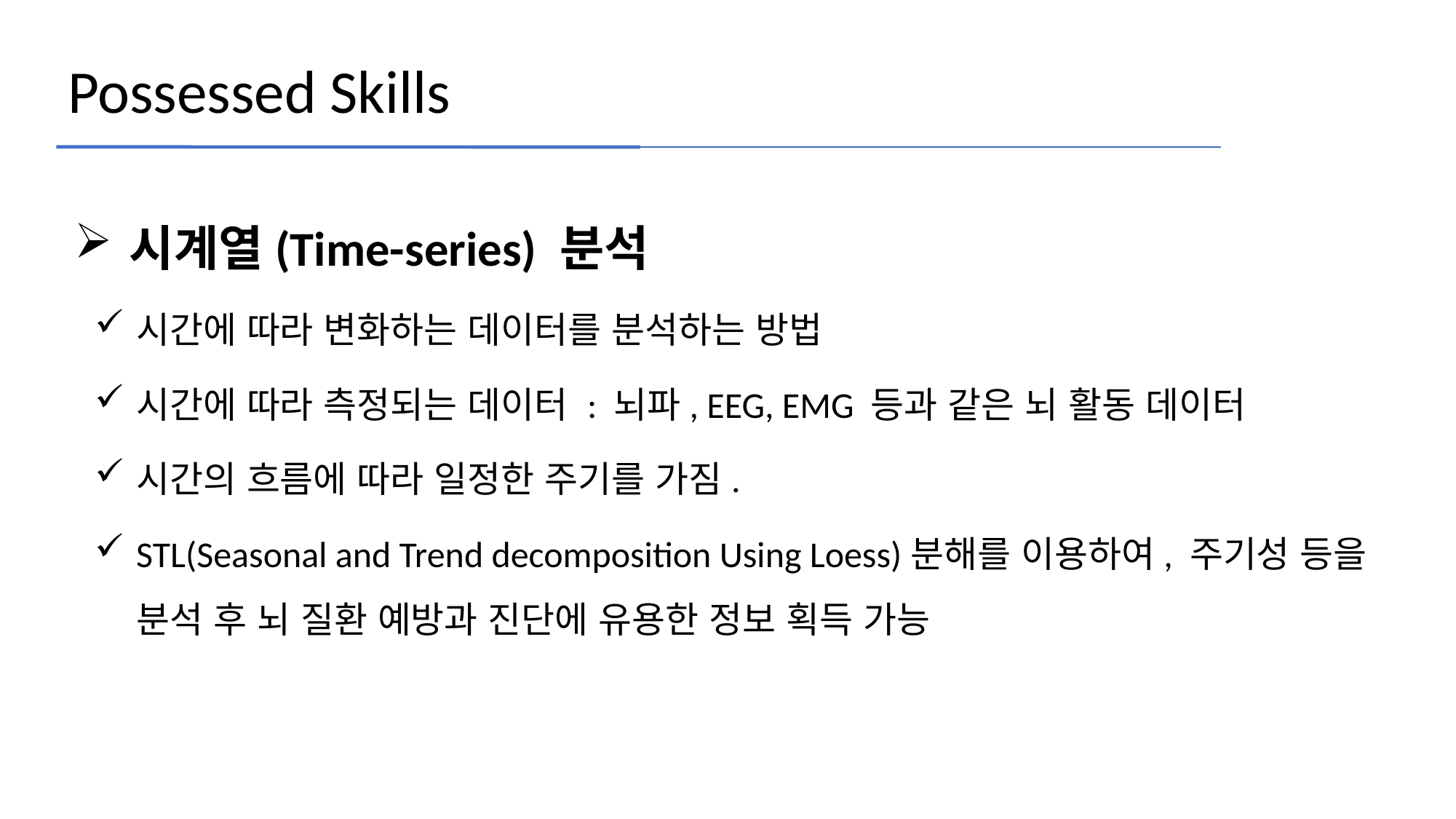

Possessed Skills
시계열(Time-series) 분석
시간에 따라 변화하는 데이터를 분석하는 방법
시간에 따라 측정되는 데이터 : 뇌파, EEG, EMG 등과 같은 뇌 활동 데이터
시간의 흐름에 따라 일정한 주기를 가짐.
STL(Seasonal and Trend decomposition Using Loess)분해를 이용하여, 주기성 등을 분석 후 뇌 질환 예방과 진단에 유용한 정보 획득 가능